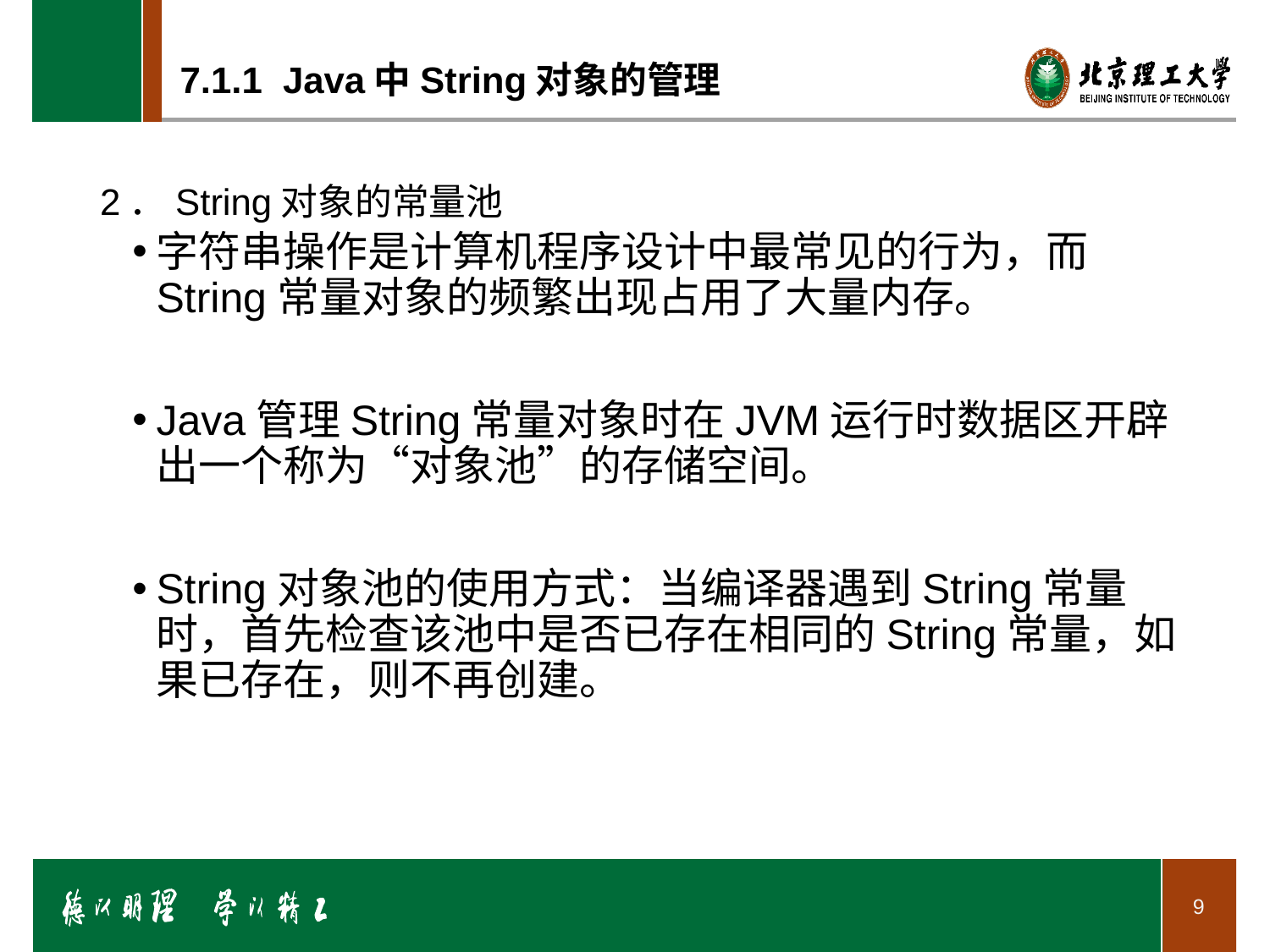

# 7.1.1  Java中String对象的管理
2．String对象的常量池
字符串操作是计算机程序设计中最常见的行为，而String常量对象的频繁出现占用了大量内存。

Java管理String常量对象时在JVM运行时数据区开辟出一个称为“对象池”的存储空间。

String对象池的使用方式：当编译器遇到String常量时，首先检查该池中是否已存在相同的String常量，如果已存在，则不再创建。